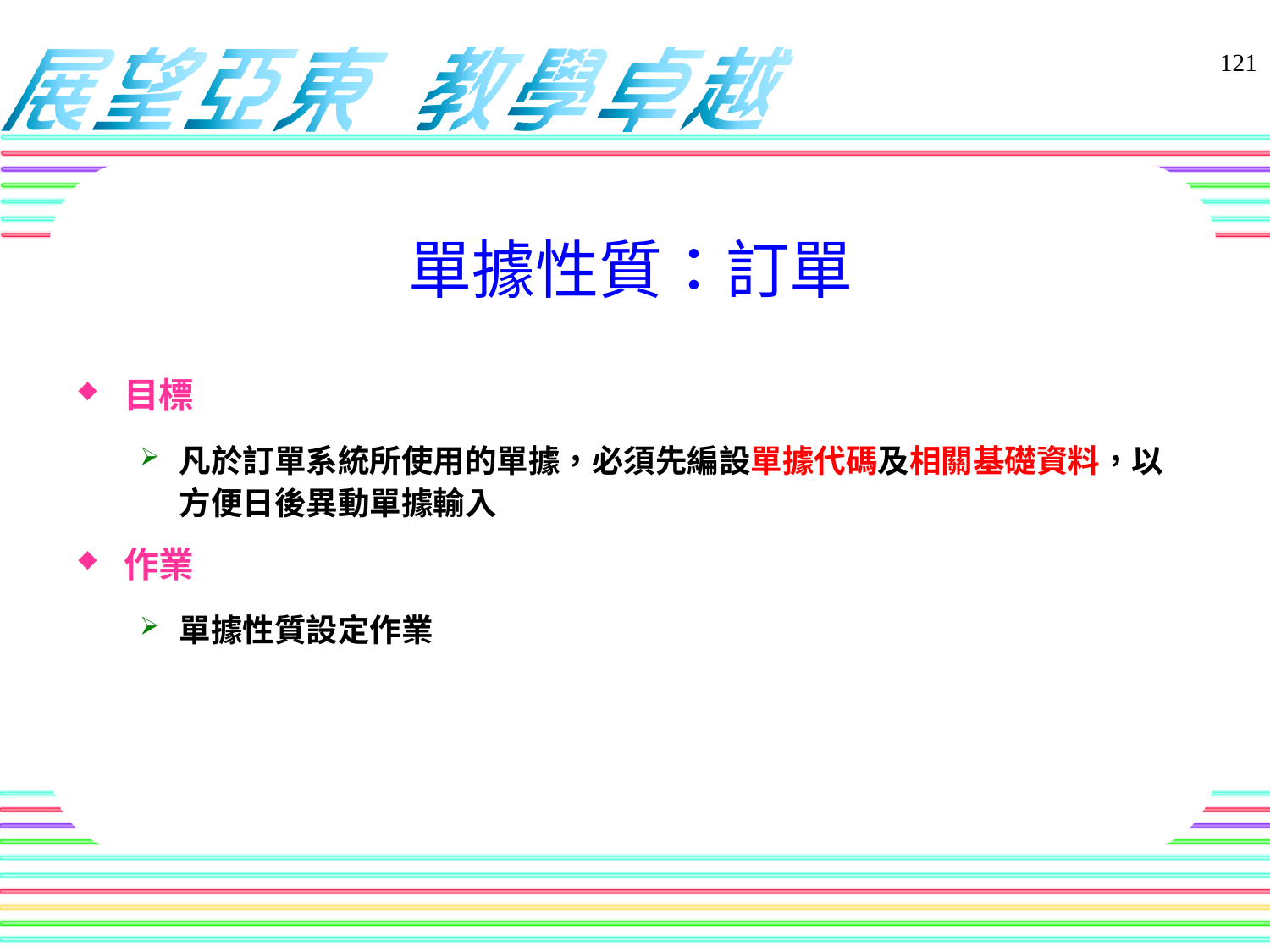

121
# 單據性質：訂單
目標
凡於訂單系統所使用的單據，必須先編設單據代碼及相關基礎資料，以方便日後異動單據輸入
作業
單據性質設定作業